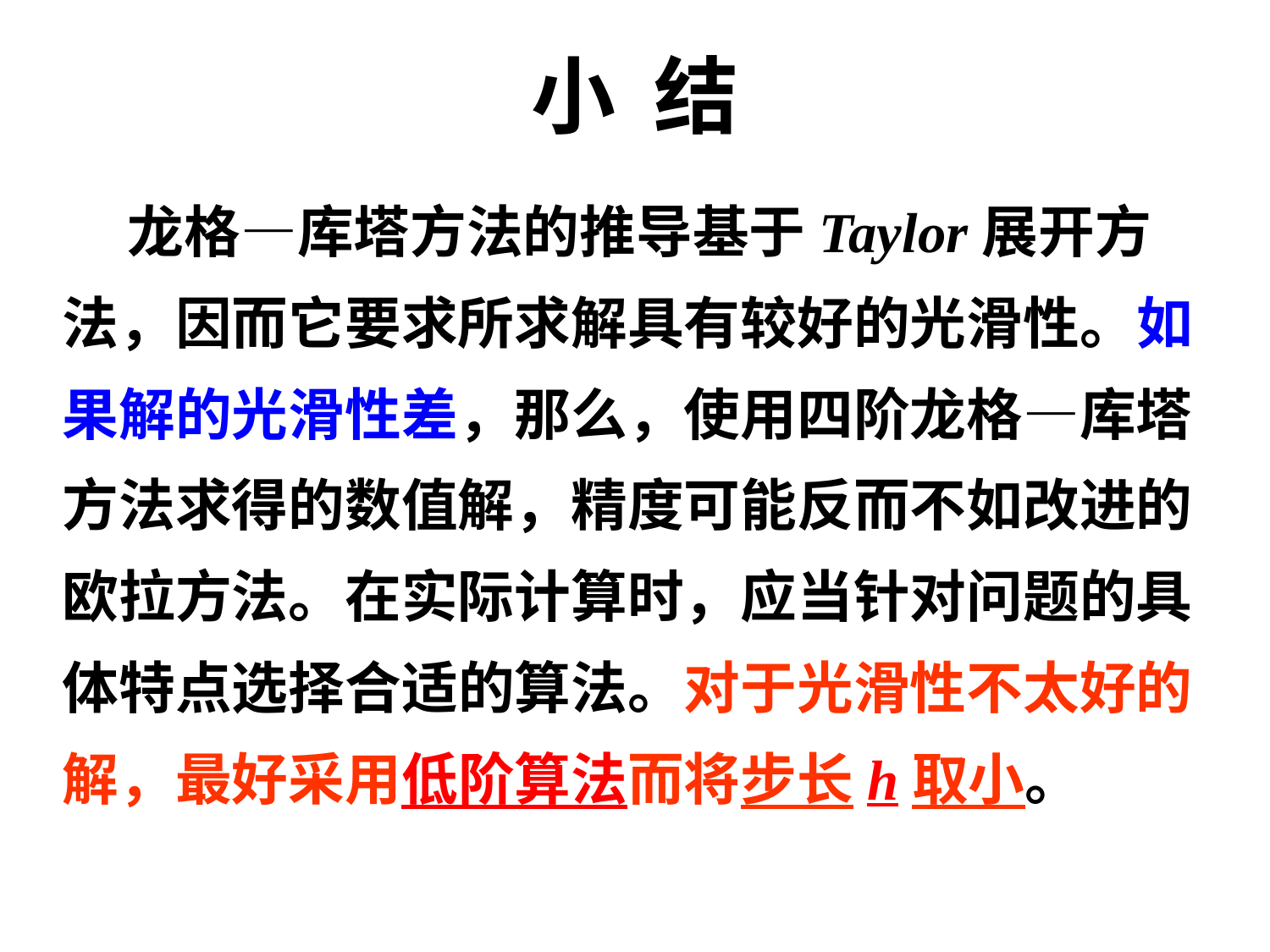

小  结
    龙格—库塔方法的推导基于Taylor展开方法，因而它要求所求解具有较好的光滑性。如果解的光滑性差，那么，使用四阶龙格—库塔方法求得的数值解，精度可能反而不如改进的欧拉方法。在实际计算时，应当针对问题的具体特点选择合适的算法。对于光滑性不太好的解，最好采用低阶算法而将步长h取小。